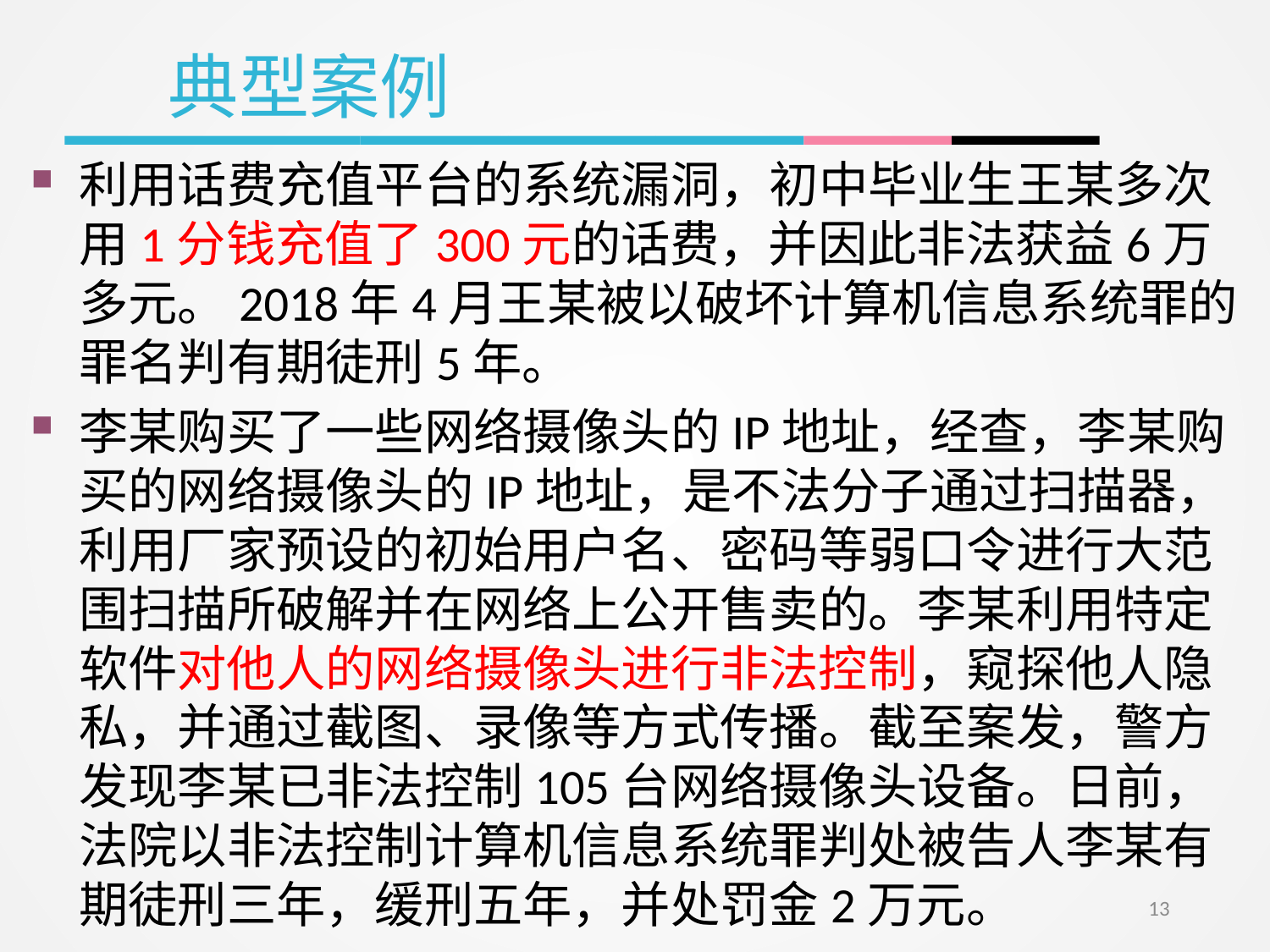

典型案例

利用话费充值平台的系统漏洞，初中毕业生王某多次用1分钱充值了300元的话费，并因此非法获益6万多元。2018年4月王某被以破坏计算机信息系统罪的罪名判有期徒刑5年。
李某购买了一些网络摄像头的IP地址，经查，李某购买的网络摄像头的IP地址，是不法分子通过扫描器，利用厂家预设的初始用户名、密码等弱口令进行大范围扫描所破解并在网络上公开售卖的。李某利用特定软件对他人的网络摄像头进行非法控制，窥探他人隐私，并通过截图、录像等方式传播。截至案发，警方发现李某已非法控制105台网络摄像头设备。日前，法院以非法控制计算机信息系统罪判处被告人李某有期徒刑三年，缓刑五年，并处罚金2万元。
13